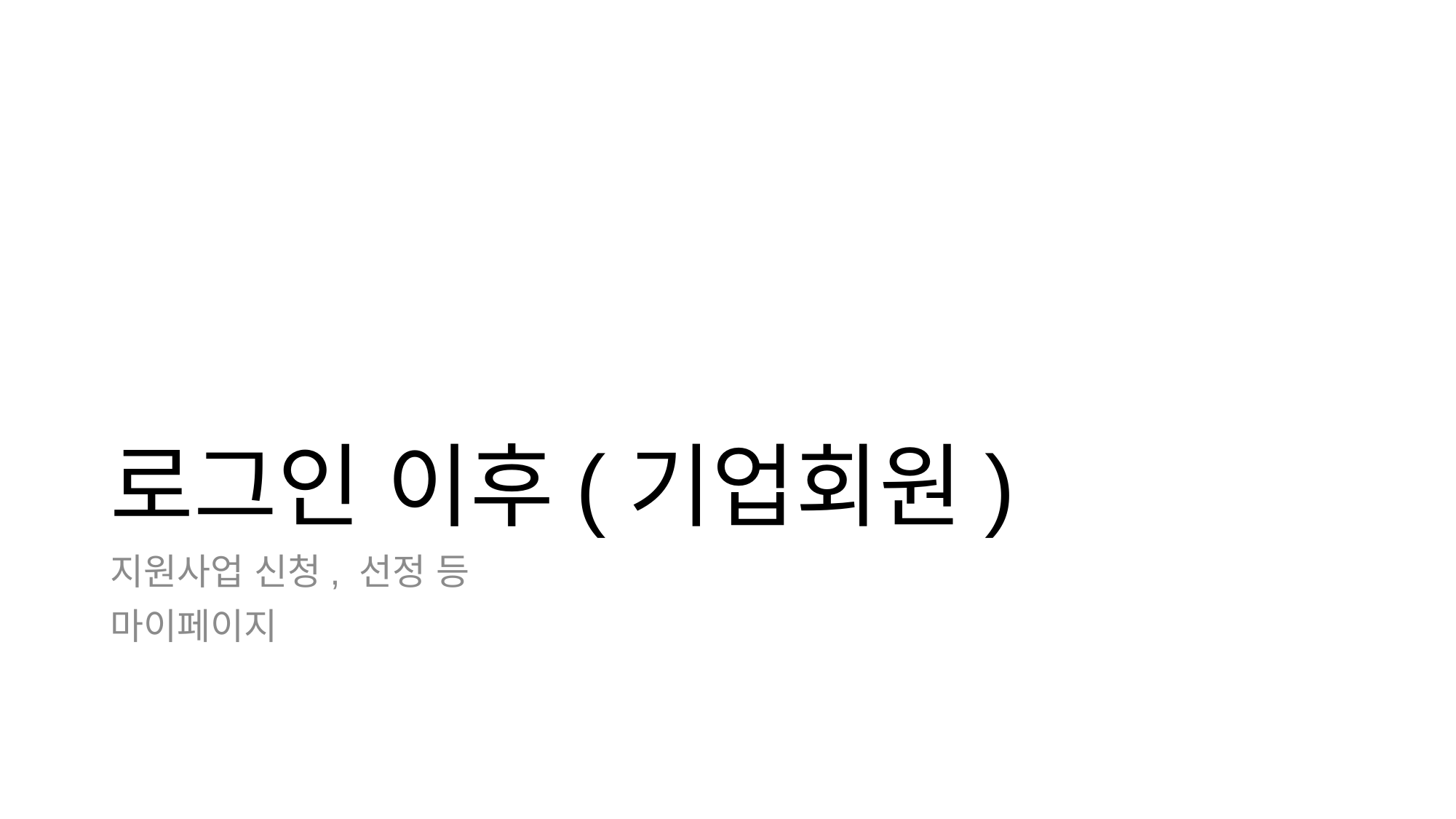

# 로그인 이후(기업회원)
지원사업 신청, 선정 등
마이페이지